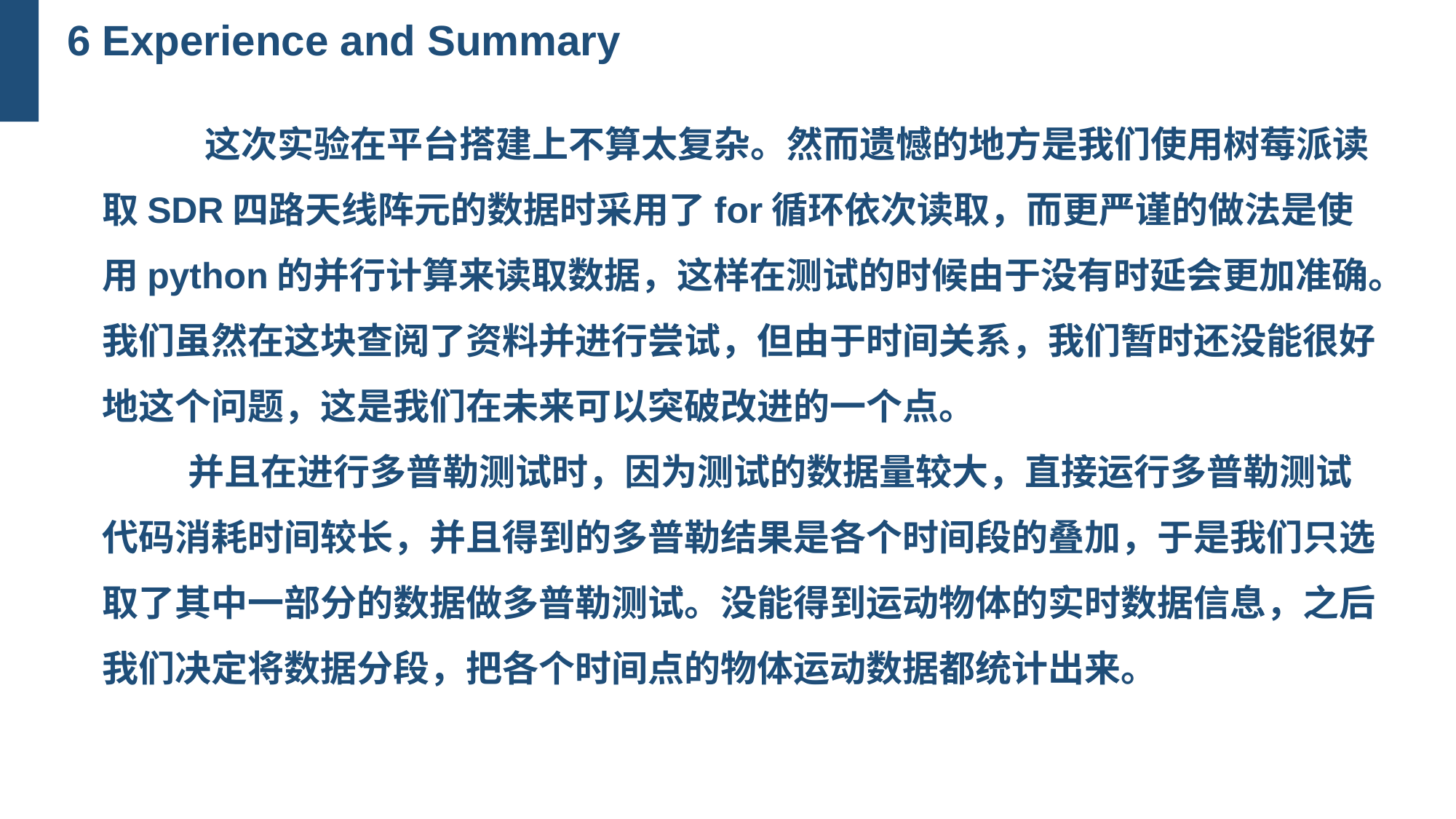

6 Experience and Summary

 这次实验在平台搭建上不算太复杂。然而遗憾的地方是我们使用树莓派读取SDR四路天线阵元的数据时采用了for循环依次读取，而更严谨的做法是使用python的并行计算来读取数据，这样在测试的时候由于没有时延会更加准确。我们虽然在这块查阅了资料并进行尝试，但由于时间关系，我们暂时还没能很好地这个问题，这是我们在未来可以突破改进的一个点。
并且在进行多普勒测试时，因为测试的数据量较大，直接运行多普勒测试代码消耗时间较长，并且得到的多普勒结果是各个时间段的叠加，于是我们只选取了其中一部分的数据做多普勒测试。没能得到运动物体的实时数据信息，之后我们决定将数据分段，把各个时间点的物体运动数据都统计出来。